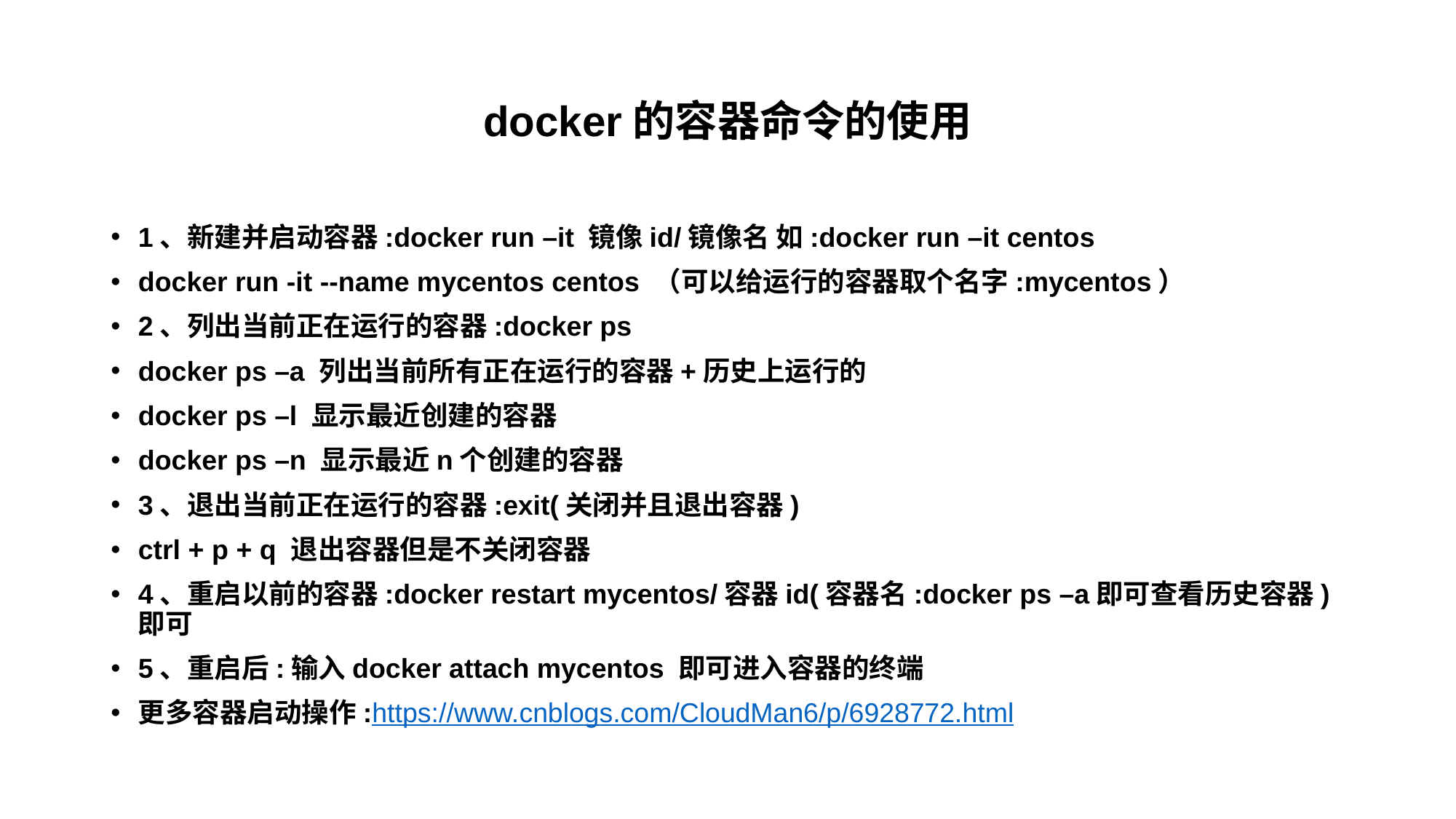

# docker的容器命令的使用
1、新建并启动容器:docker run –it 镜像id/镜像名 如:docker run –it centos
docker run -it --name mycentos centos （可以给运行的容器取个名字:mycentos）
2、列出当前正在运行的容器:docker ps
docker ps –a 列出当前所有正在运行的容器+历史上运行的
docker ps –l 显示最近创建的容器
docker ps –n 显示最近n个创建的容器
3、退出当前正在运行的容器:exit(关闭并且退出容器)
ctrl + p + q 退出容器但是不关闭容器
4、重启以前的容器:docker restart mycentos/容器id(容器名:docker ps –a即可查看历史容器)即可
5、重启后:输入docker attach mycentos 即可进入容器的终端
更多容器启动操作:https://www.cnblogs.com/CloudMan6/p/6928772.html